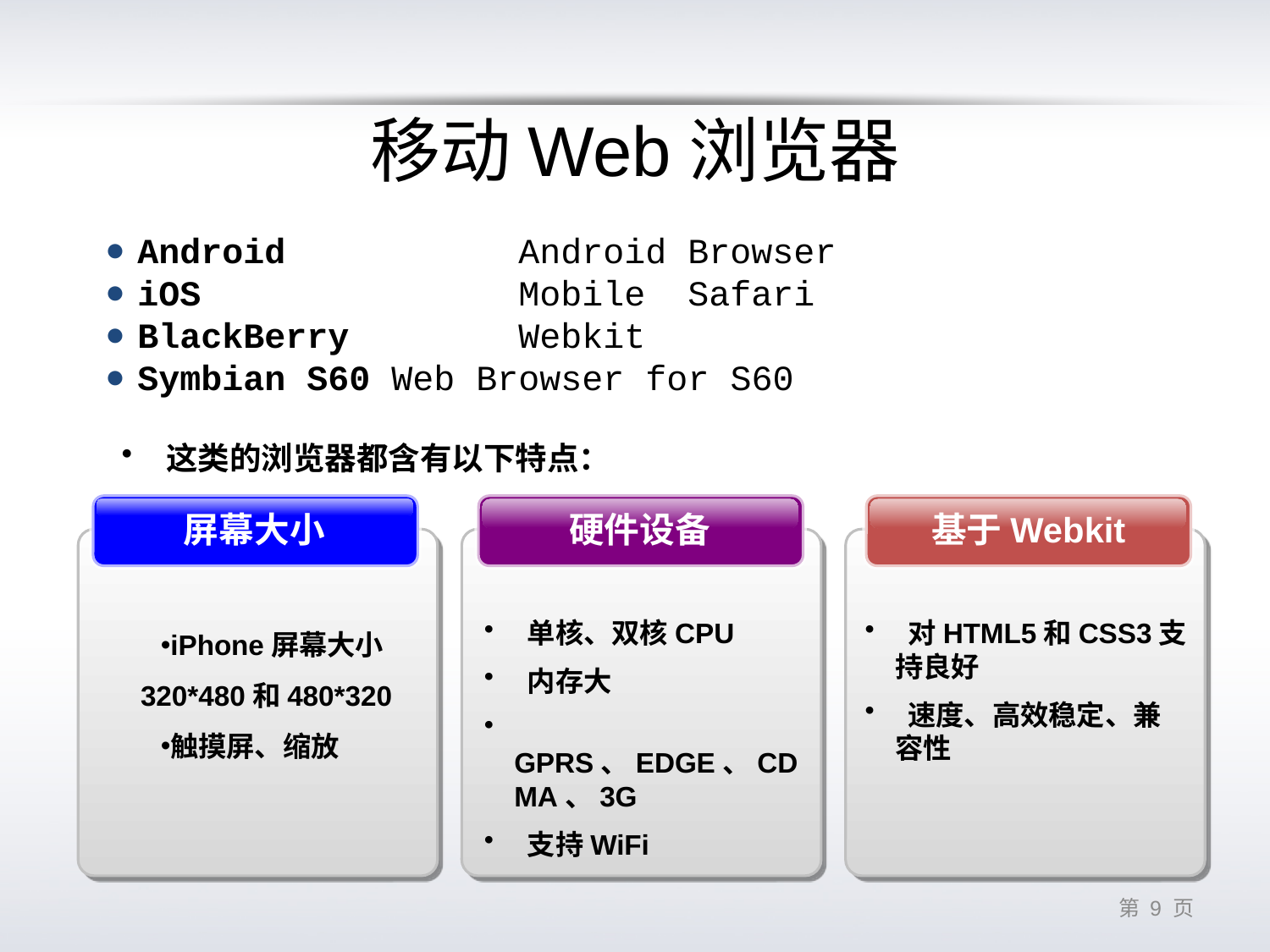

# 移动Web浏览器
Android		Android Browser
iOS			Mobile  Safari
BlackBerry		Webkit
Symbian S60	Web Browser for S60
 这类的浏览器都含有以下特点：

屏幕大小
硬件设备
基于Webkit

iPhone屏幕大小320*480和480*320
触摸屏、缩放
 单核、双核CPU
 内存大
 GPRS、EDGE、CDMA、3G
 支持WiFi
 对HTML5和CSS3支持良好
 速度、高效稳定、兼容性
第 9 页